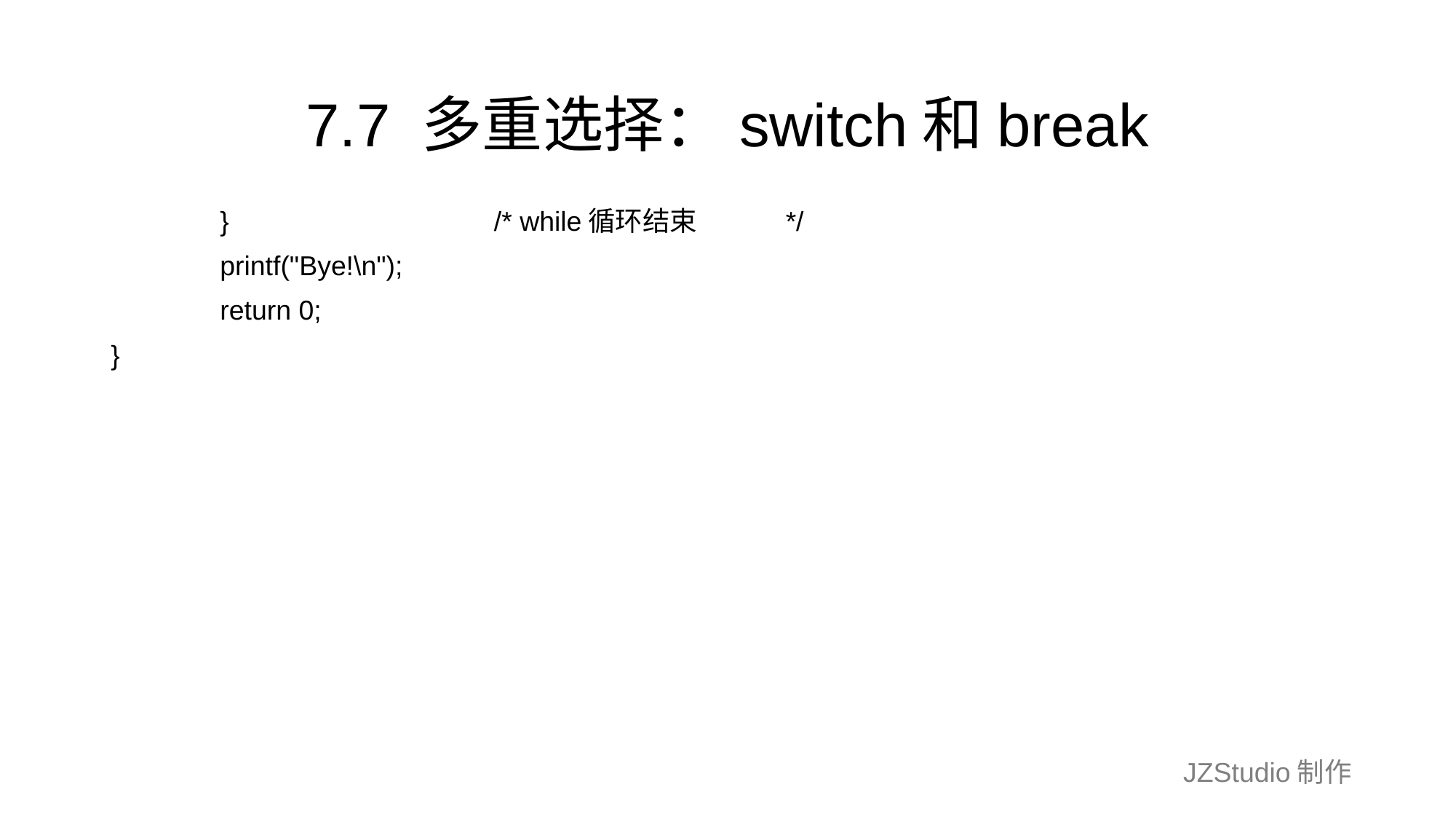

# 7.7 多重选择：switch和break
	}　　　　　　　　　 /* while循环结束　　　*/
	printf("Bye!\n");
	return 0;
}